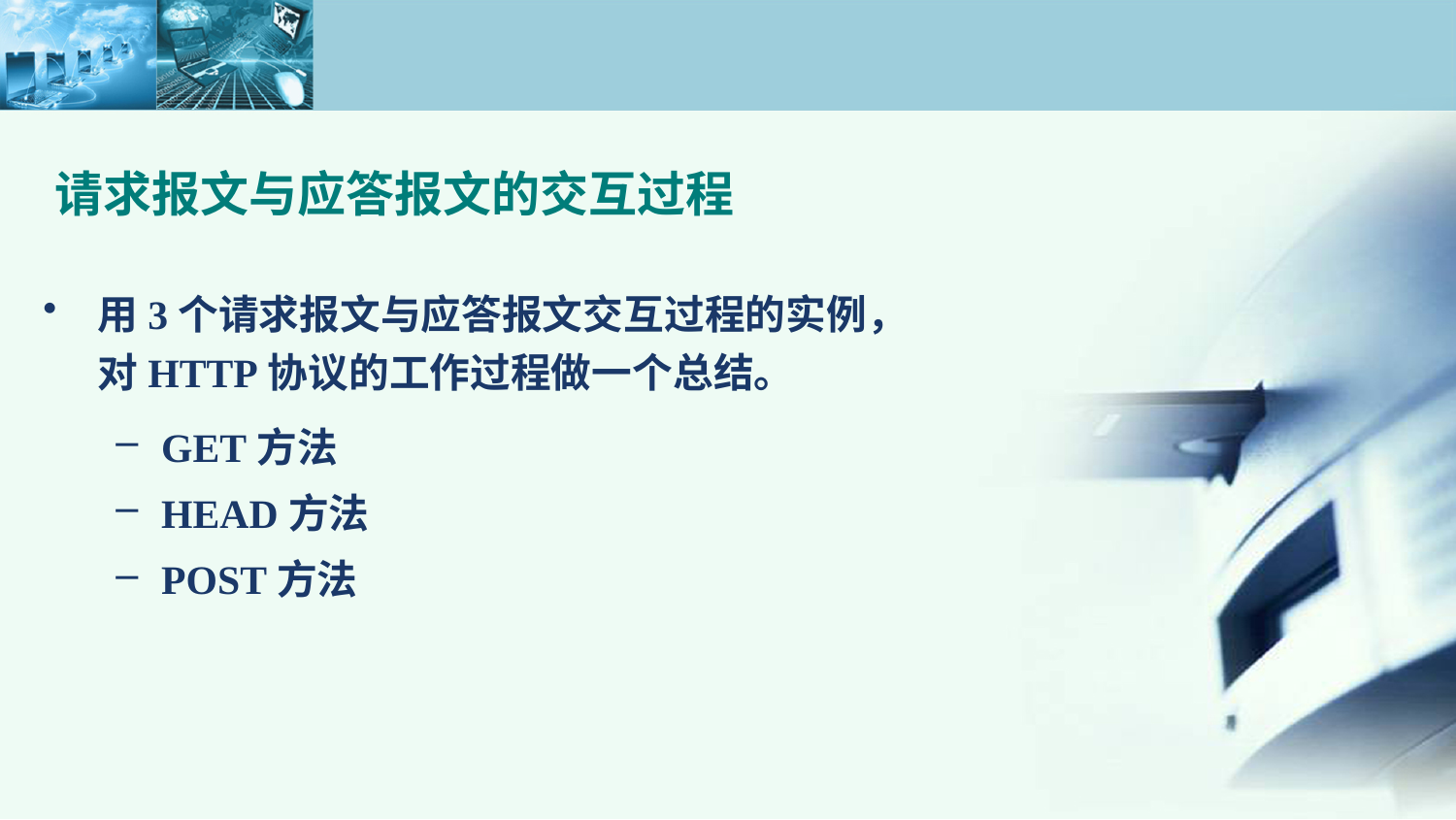

请求报文与应答报文的交互过程
用3个请求报文与应答报文交互过程的实例，对HTTP协议的工作过程做一个总结。
GET方法
HEAD方法
POST方法